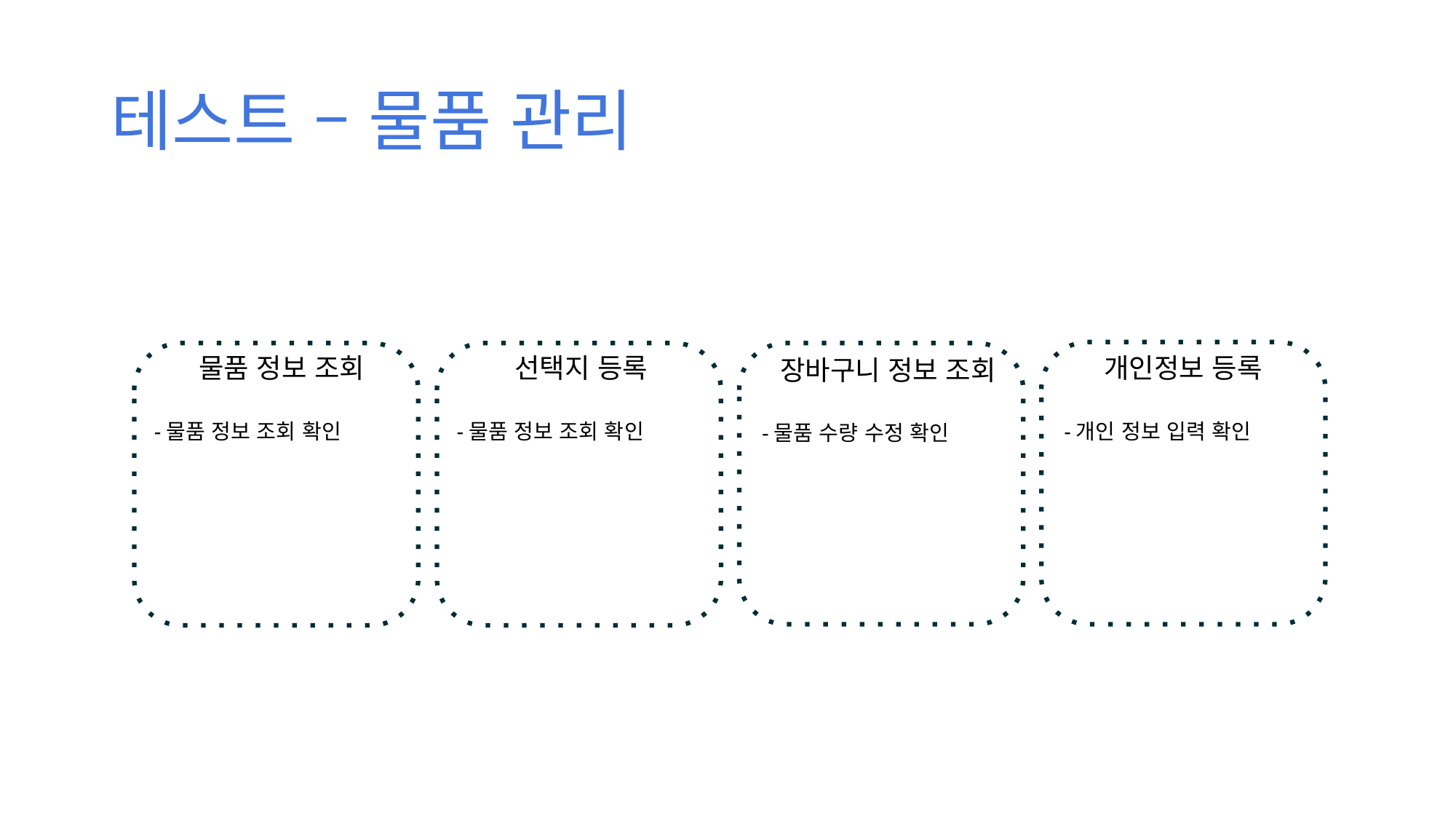

테스트 – 물품 관리

물품 정보 조회
선택지 등록
개인정보 등록
장바구니 정보 조회
-개인 정보 입력 확인
-물품 정보 조회 확인
-물품 정보 조회 확인
-물품 수량 수정 확인